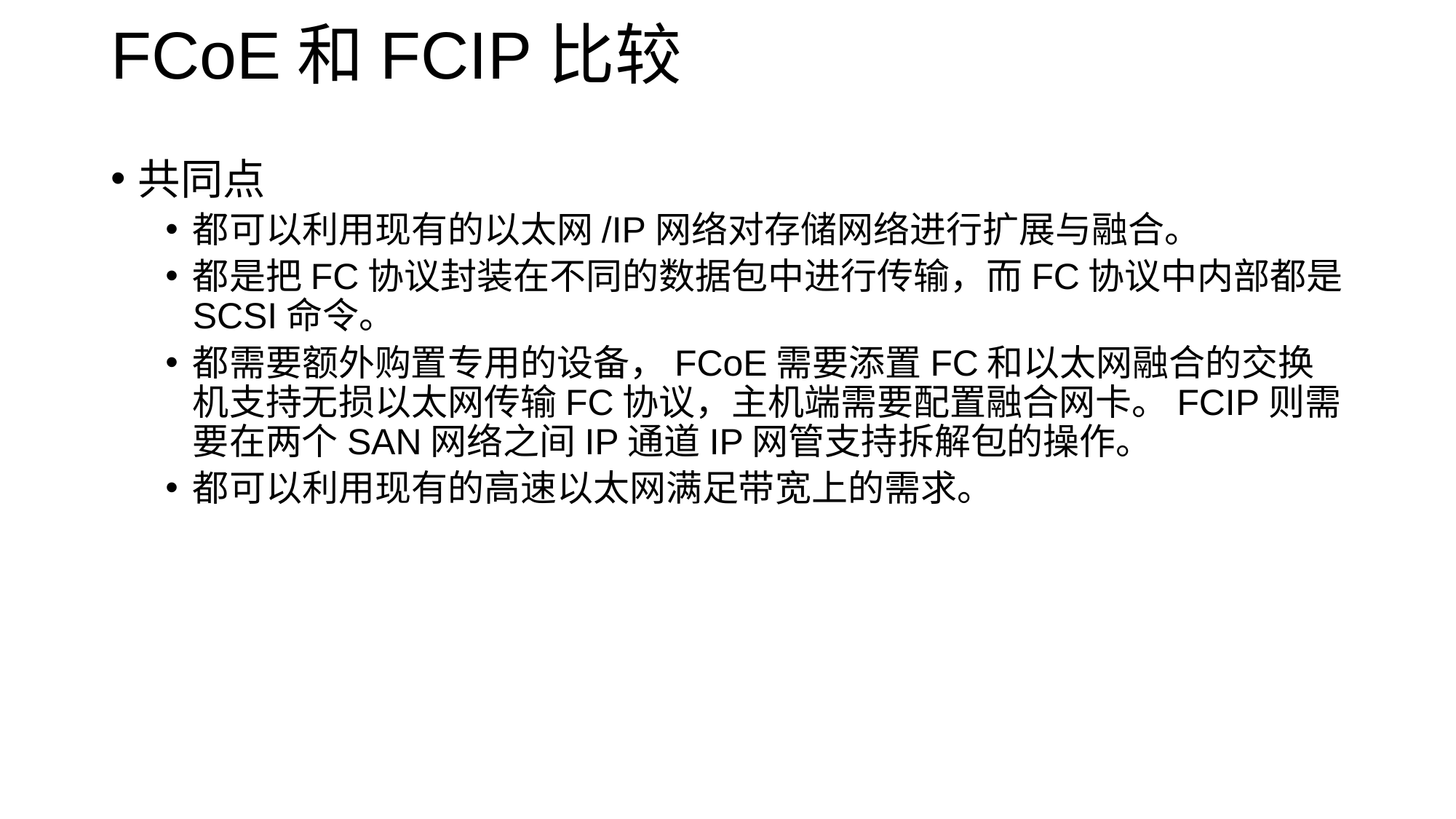

# FCoE和FCIP比较
共同点
都可以利用现有的以太网/IP网络对存储网络进行扩展与融合。
都是把FC协议封装在不同的数据包中进行传输，而FC协议中内部都是SCSI命令。
都需要额外购置专用的设备，FCoE需要添置FC和以太网融合的交换机支持无损以太网传输FC协议，主机端需要配置融合网卡。FCIP则需要在两个SAN网络之间IP通道IP网管支持拆解包的操作。
都可以利用现有的高速以太网满足带宽上的需求。